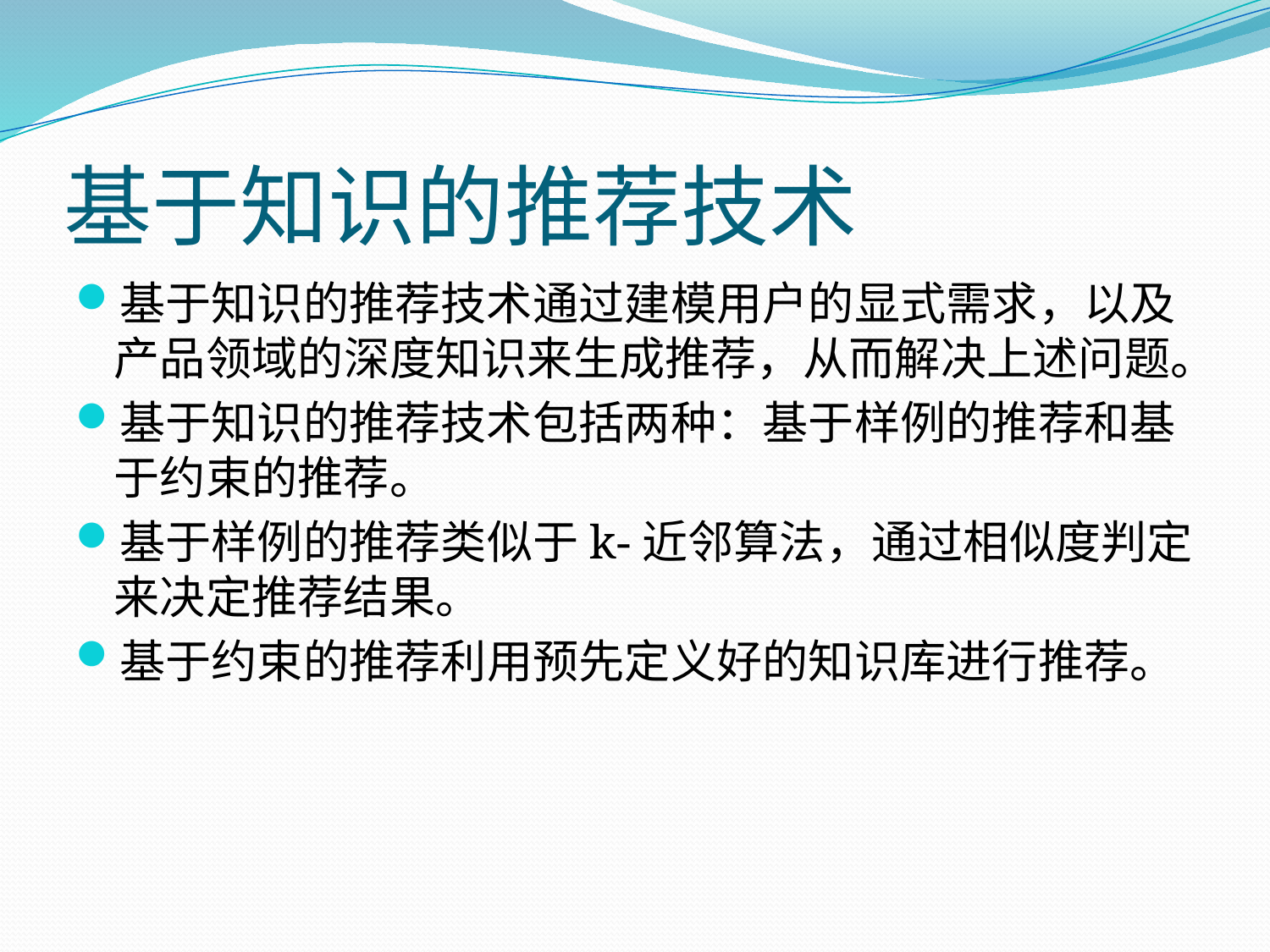

# 基于知识的推荐技术
基于知识的推荐技术通过建模用户的显式需求，以及产品领域的深度知识来生成推荐，从而解决上述问题。
基于知识的推荐技术包括两种：基于样例的推荐和基于约束的推荐。
基于样例的推荐类似于k-近邻算法，通过相似度判定来决定推荐结果。
基于约束的推荐利用预先定义好的知识库进行推荐。